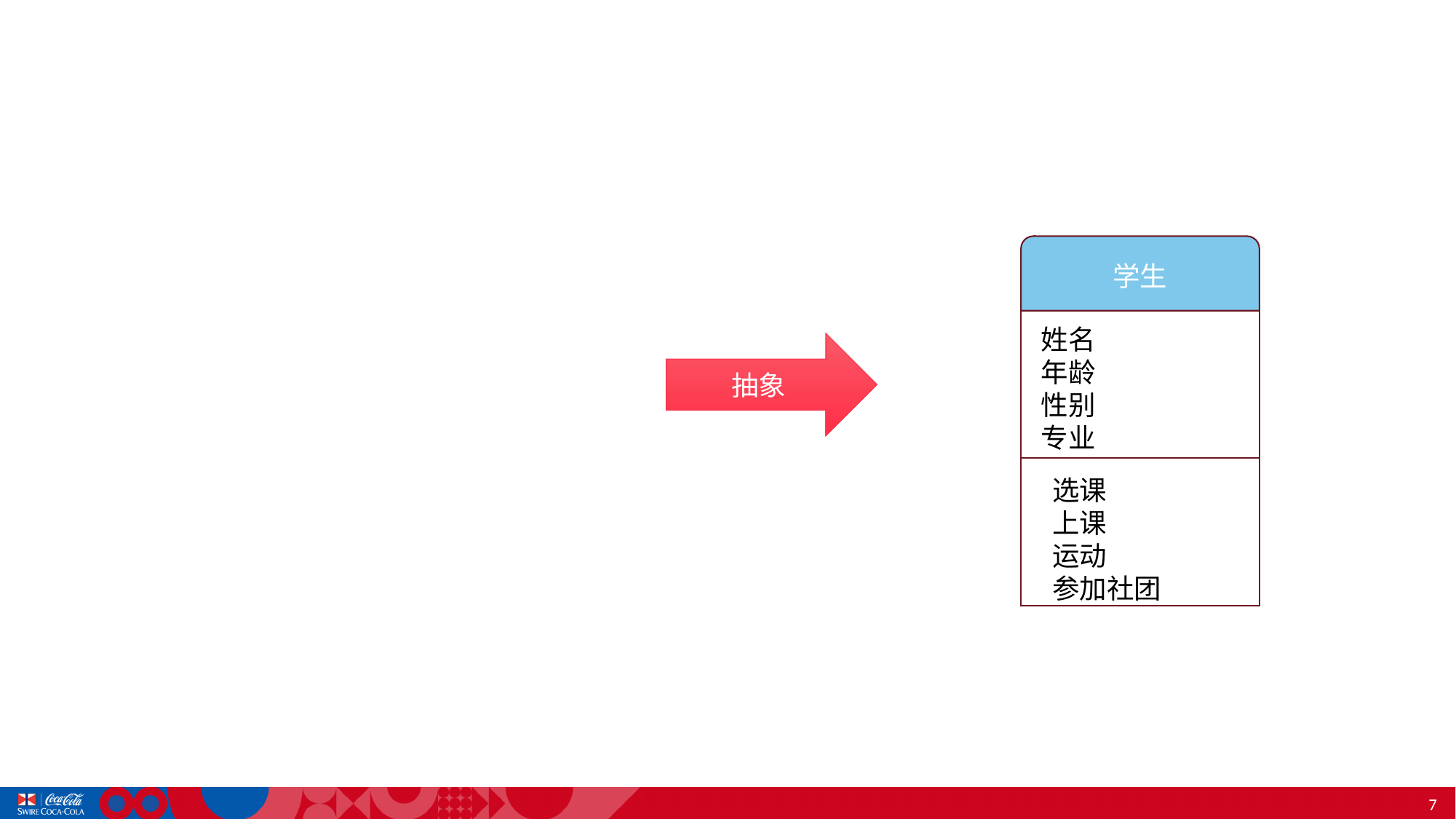

#
学生

姓名
年龄
性别
专业
抽象
选课
上课
运动
参加社团

7